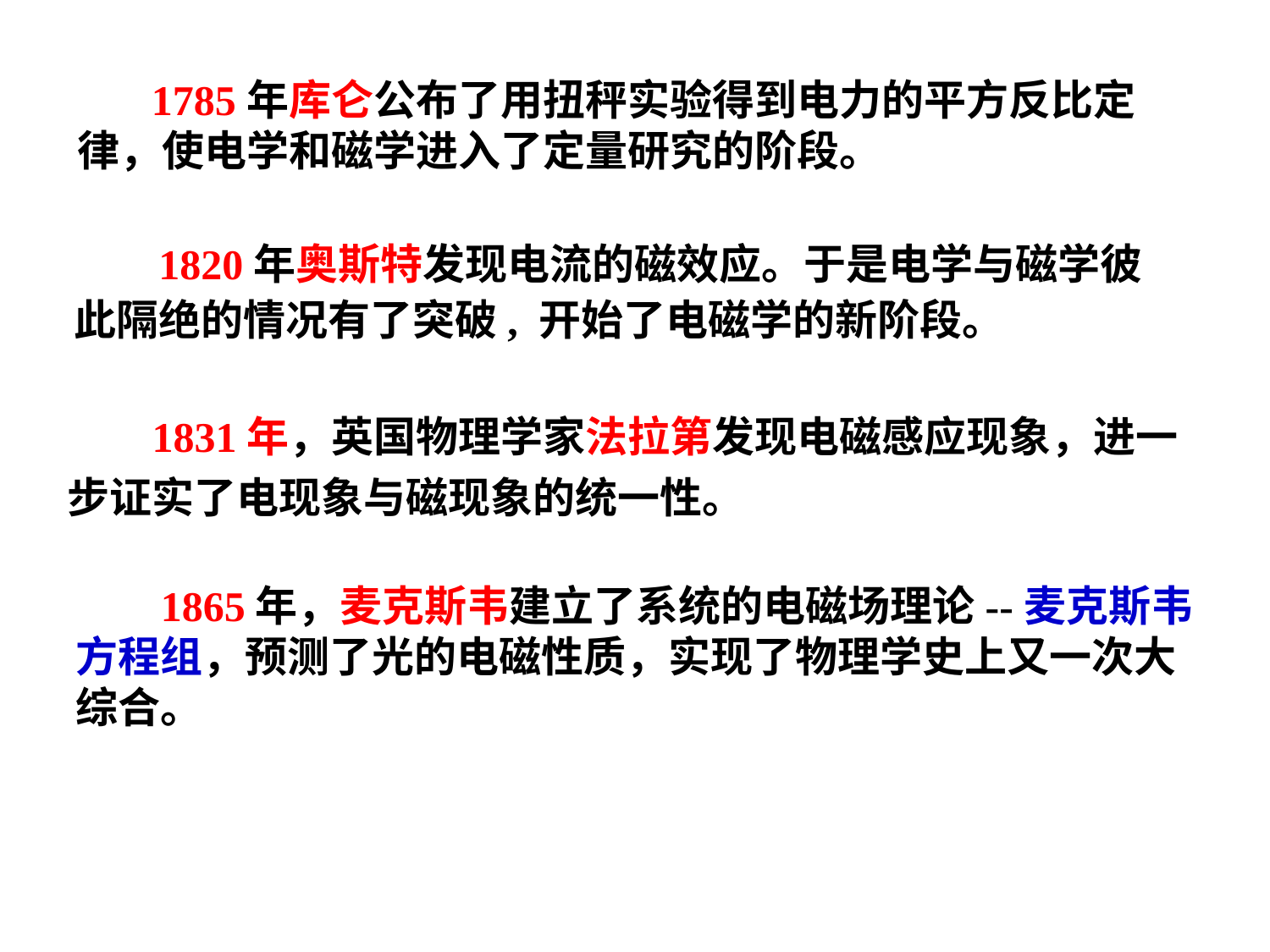

1785年库仑公布了用扭秤实验得到电力的平方反比定律，使电学和磁学进入了定量研究的阶段。
        1820年奥斯特发现电流的磁效应。于是电学与磁学彼此隔绝的情况有了突破, 开始了电磁学的新阶段。
        1831年，英国物理学家法拉第发现电磁感应现象，进一步证实了电现象与磁现象的统一性。
        1865年，麦克斯韦建立了系统的电磁场理论--麦克斯韦方程组，预测了光的电磁性质，实现了物理学史上又一次大综合。